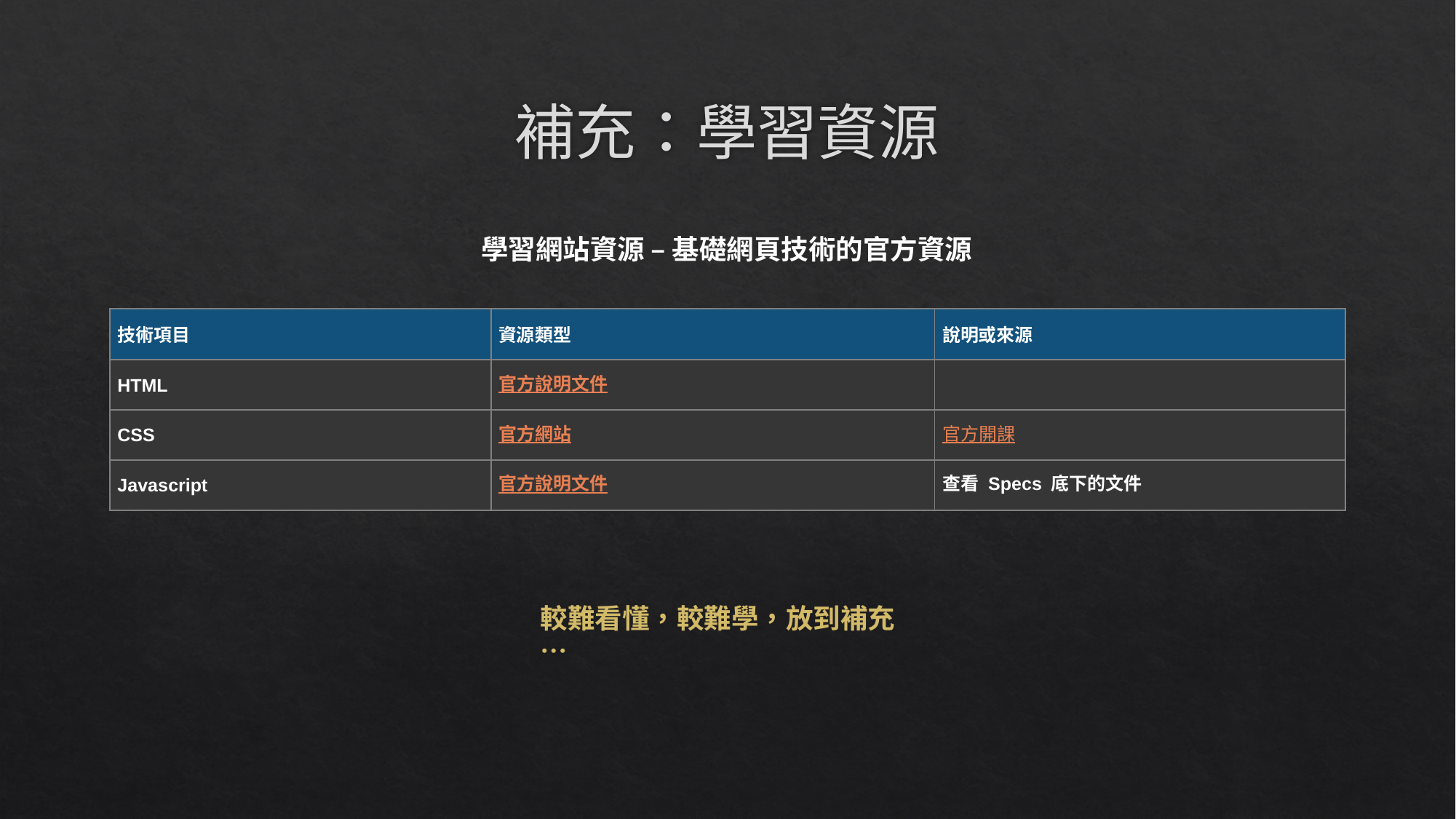

# 補充：學習資源
學習網站資源 – 基礎網頁技術的官方資源
| 技術項目 | 資源類型 | 說明或來源 |
| --- | --- | --- |
| HTML | 官方說明文件 |  |
| CSS | 官方網站 | 官方開課 |
| Javascript | 官方說明文件 | 查看 Specs 底下的文件 |
較難看懂，較難學，放到補充…